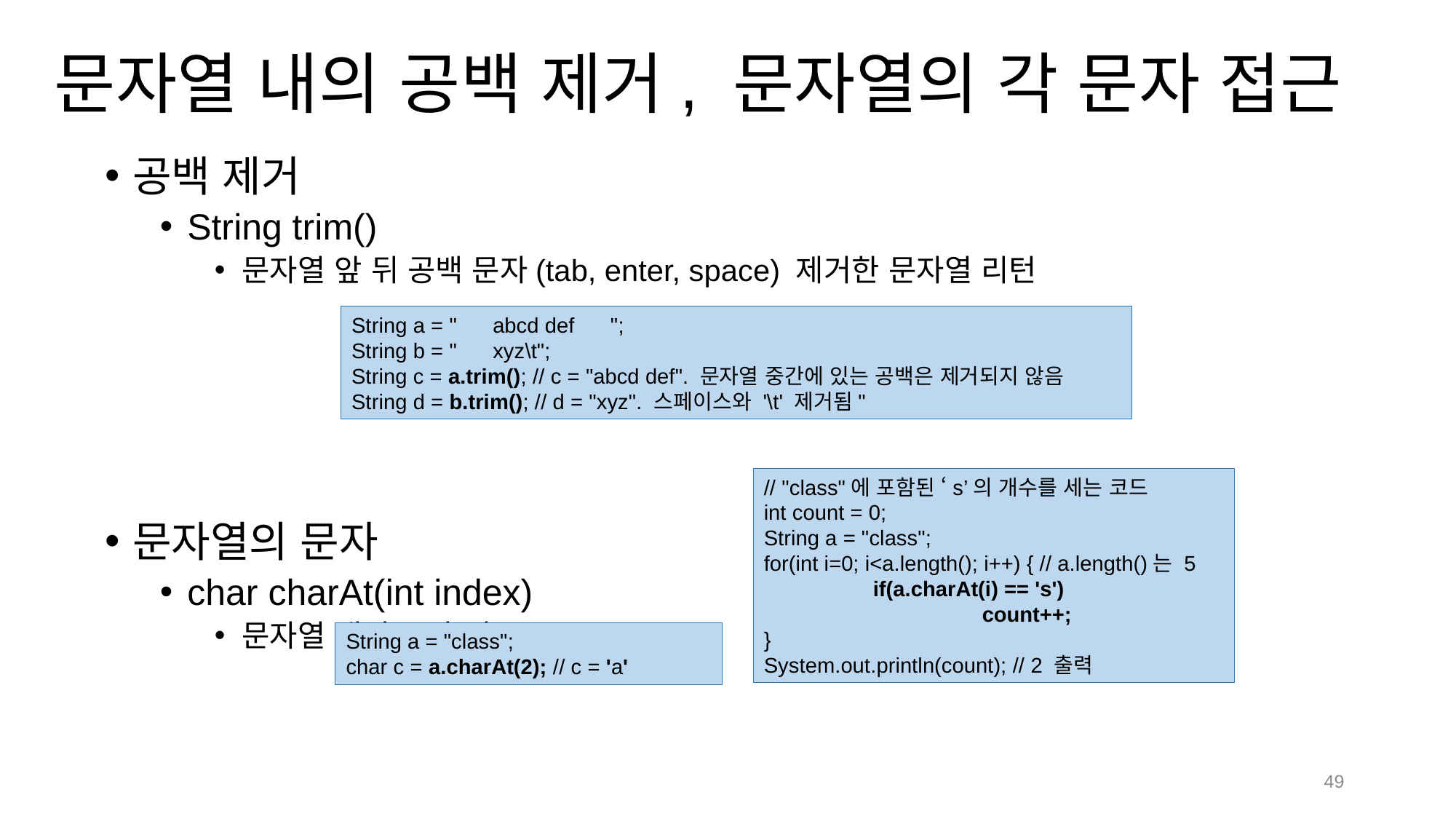

# 문자열 내의 공백 제거, 문자열의 각 문자 접근
공백 제거
String trim()
문자열 앞 뒤 공백 문자(tab, enter, space) 제거한 문자열 리턴

문자열의 문자
char charAt(int index)
문자열 내의 문자 접근

String a = "      abcd def      ";
String b = "      xyz\t";
String c = a.trim(); // c = "abcd def". 문자열 중간에 있는 공백은 제거되지 않음
String d = b.trim(); // d = "xyz". 스페이스와 '\t' 제거됨"
// "class"에 포함된 ‘s’의 개수를 세는 코드
int count = 0;
String a = "class";
for(int i=0; i<a.length(); i++) { // a.length()는 5
	if(a.charAt(i) == 's')
		count++;
}
System.out.println(count); // 2 출력
String a = "class";
char c = a.charAt(2); // c = 'a'
49